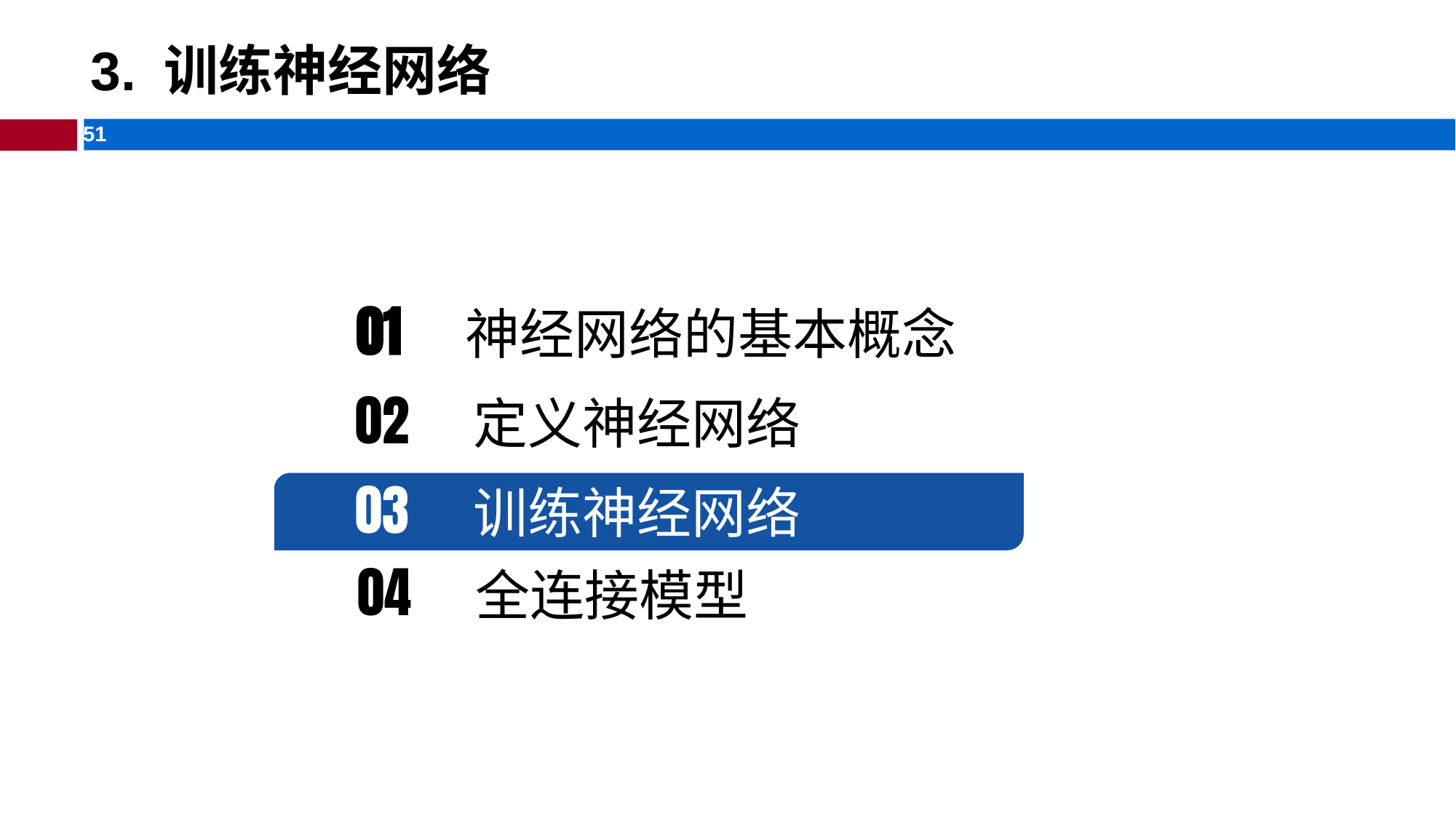

# 3. 训练神经网络
01    神经网络的基本概念
02    定义神经网络

03    训练神经网络
04    全连接模型